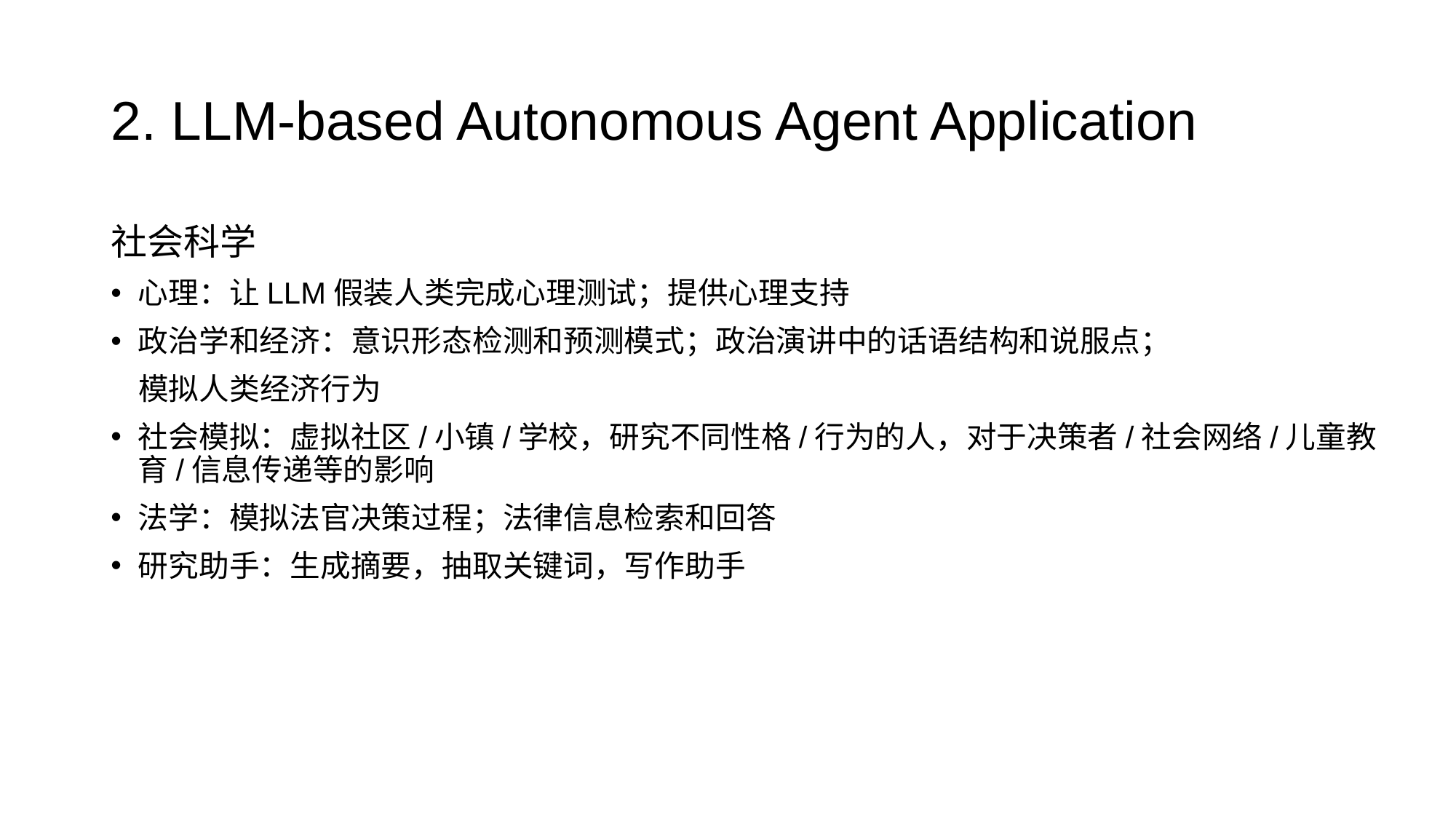

# 2. LLM-based Autonomous Agent Application
社会科学
心理：让LLM假装人类完成心理测试；提供心理支持
政治学和经济：意识形态检测和预测模式；政治演讲中的话语结构和说服点；
   模拟人类经济行为
社会模拟：虚拟社区/小镇/学校，研究不同性格/行为的人，对于决策者/社会网络/儿童教育/信息传递等的影响
法学：模拟法官决策过程；法律信息检索和回答
研究助手：生成摘要，抽取关键词，写作助手